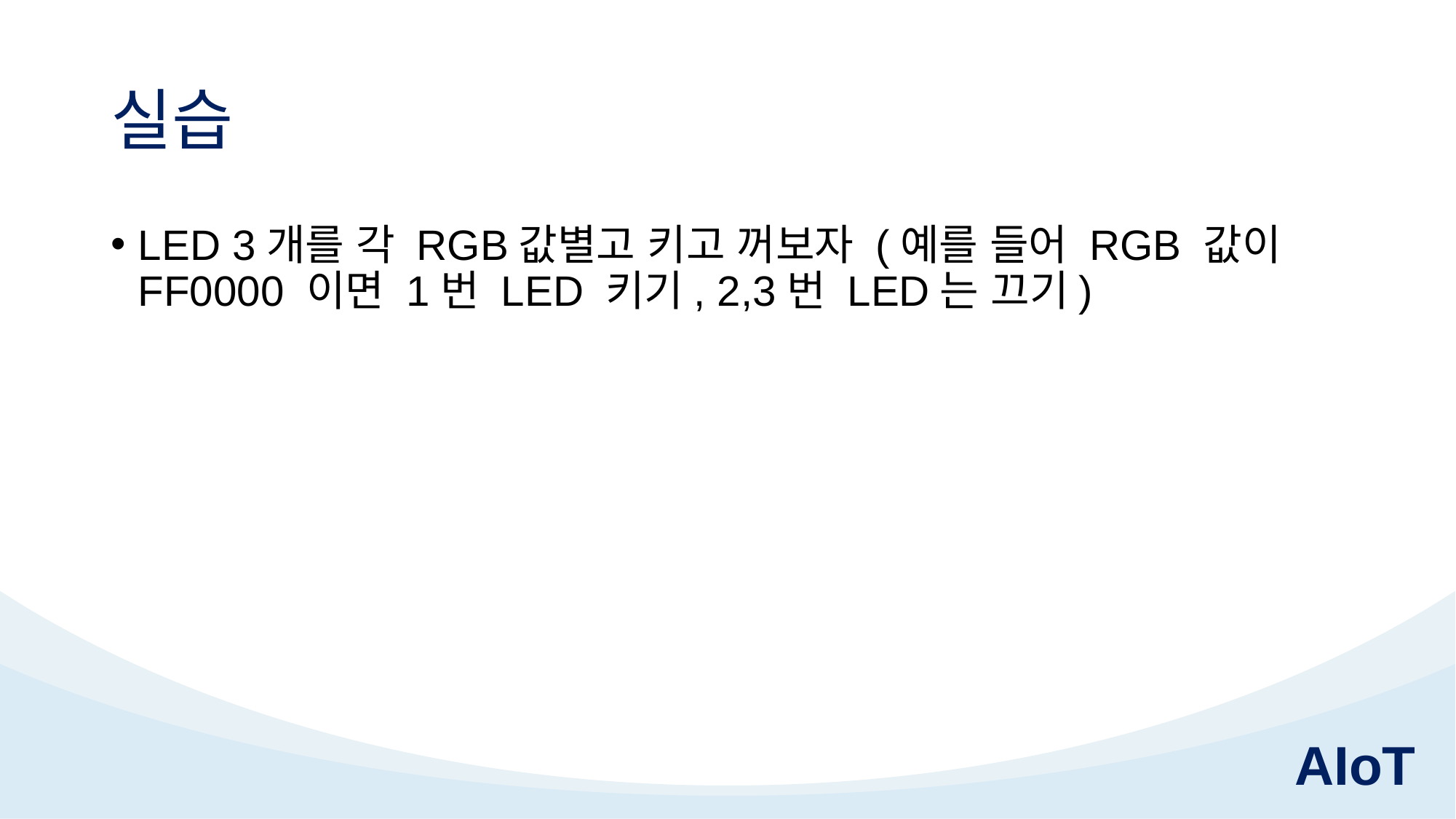

# 실습
LED 3개를 각 RGB값별고 키고 꺼보자 (예를 들어 RGB 값이FF0000 이면 1번 LED 키기, 2,3번 LED는 끄기)